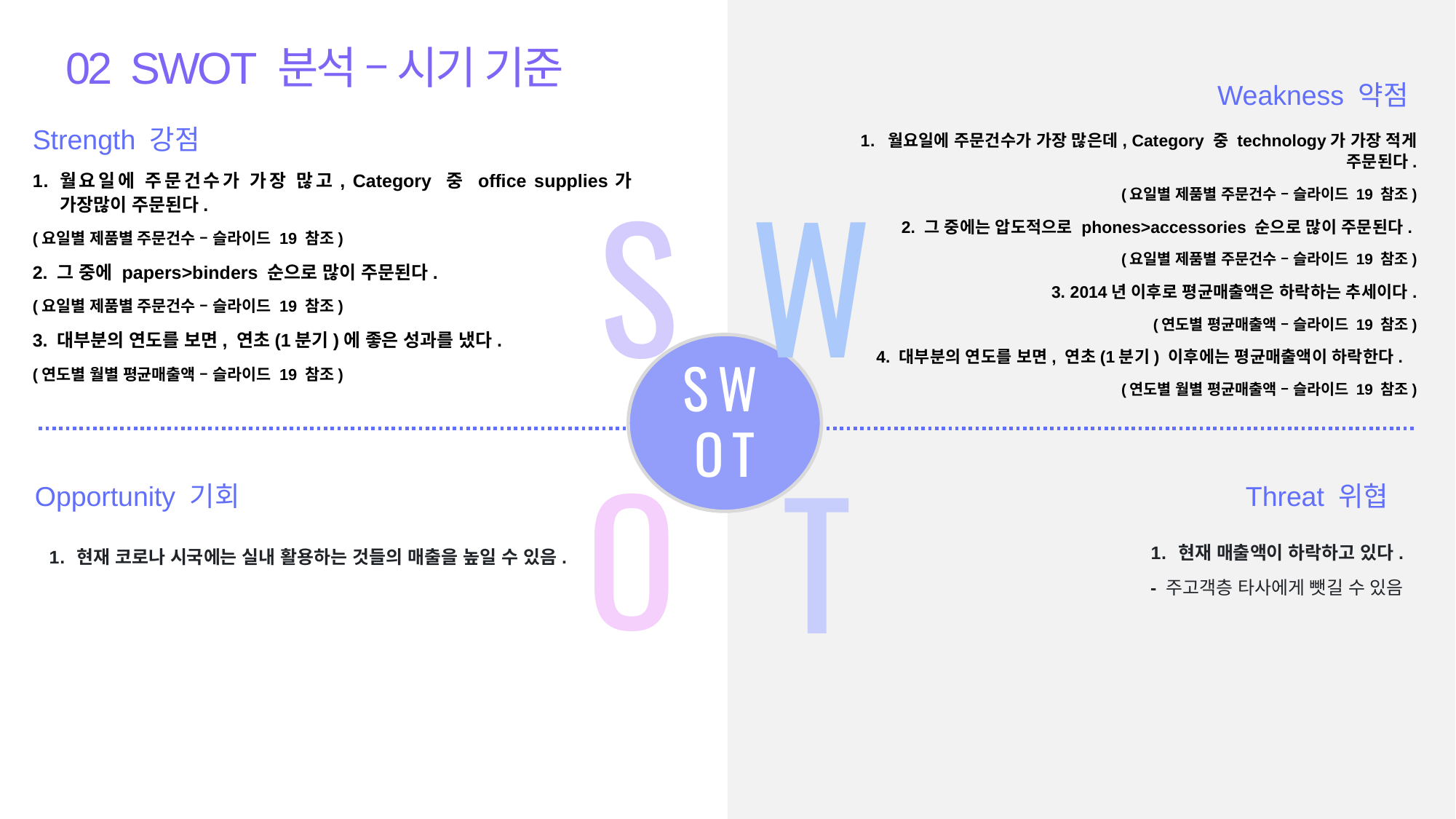

02  SWOT 분석 – 시기 기준
Weakness 약점
Strength 강점
월요일에 주문건수가 가장 많은데, Category 중 technology가 가장 적게 주문된다.
(요일별 제품별 주문건수 – 슬라이드 19 참조)
2. 그 중에는 압도적으로 phones>accessories 순으로 많이 주문된다.
(요일별 제품별 주문건수 – 슬라이드 19 참조)
3. 2014년 이후로 평균매출액은 하락하는 추세이다.
(연도별 평균매출액 – 슬라이드 19 참조)
4. 대부분의 연도를 보면, 연초(1분기) 이후에는 평균매출액이 하락한다.
(연도별 월별 평균매출액 – 슬라이드 19 참조)
월요일에 주문건수가 가장 많고, Category 중 office supplies가 가장많이 주문된다.
(요일별 제품별 주문건수 – 슬라이드 19 참조)
2. 그 중에 papers>binders 순으로 많이 주문된다.
(요일별 제품별 주문건수 – 슬라이드 19 참조)
3. 대부분의 연도를 보면, 연초(1분기)에 좋은 성과를 냈다.
(연도별 월별 평균매출액 – 슬라이드 19 참조)
S
W
SWOT
O
T
Opportunity 기회
Threat 위협
현재 매출액이 하락하고 있다.
- 주고객층 타사에게 뺏길 수 있음
현재 코로나 시국에는 실내 활용하는 것들의 매출을 높일 수 있음.